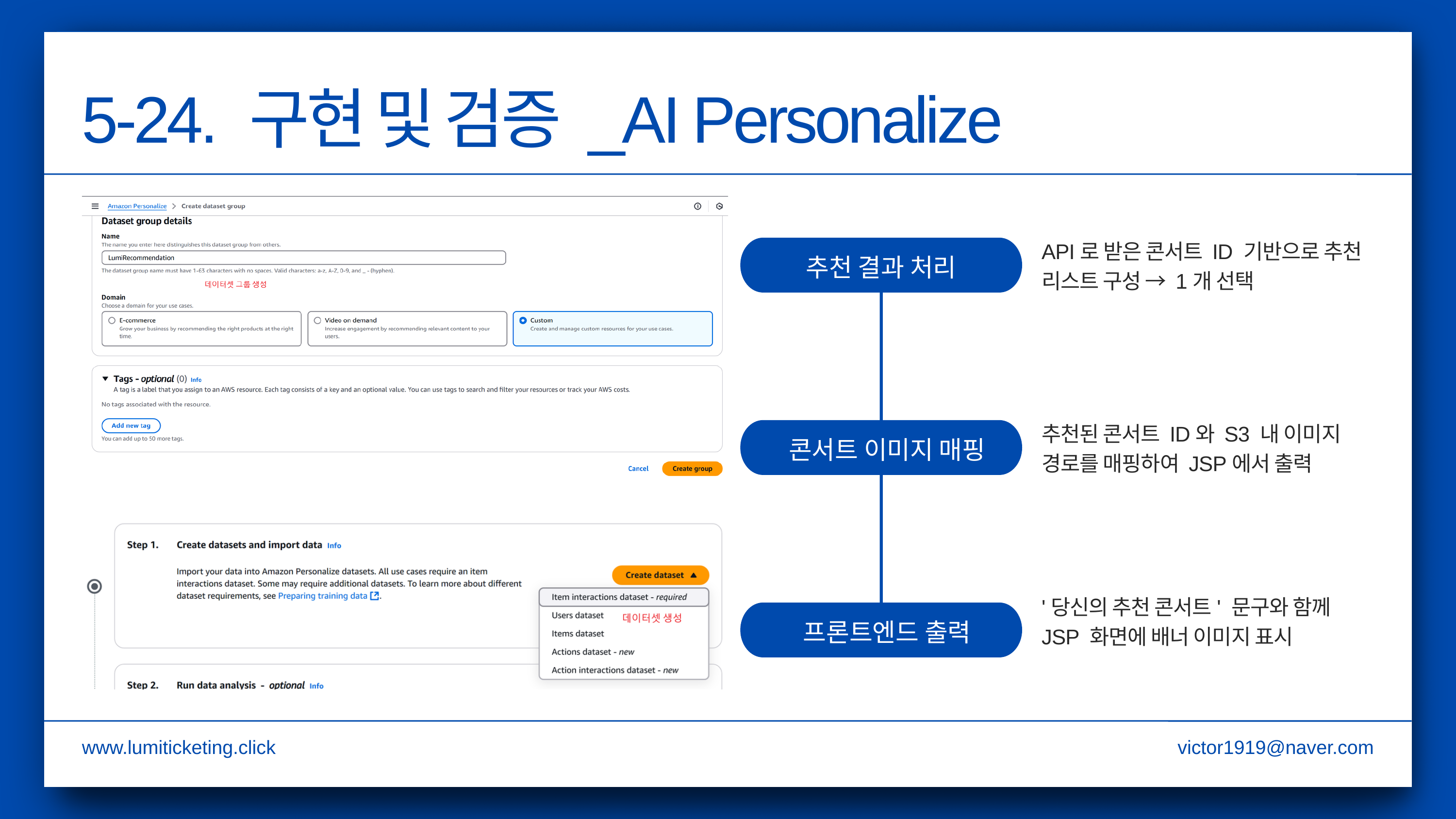

5-24. 구현 및 검증 _AI Personalize

API로 받은 콘서트 ID 기반으로 추천 리스트 구성 → 1개 선택

추천 결과 처리

추천된 콘서트 ID와 S3 내 이미지 경로를 매핑하여 JSP에서 출력

 콘서트 이미지 매핑

'당신의 추천 콘서트' 문구와 함께 JSP 화면에 배너 이미지 표시

 프론트엔드 출력

www.lumiticketing.click
victor1919@naver.com